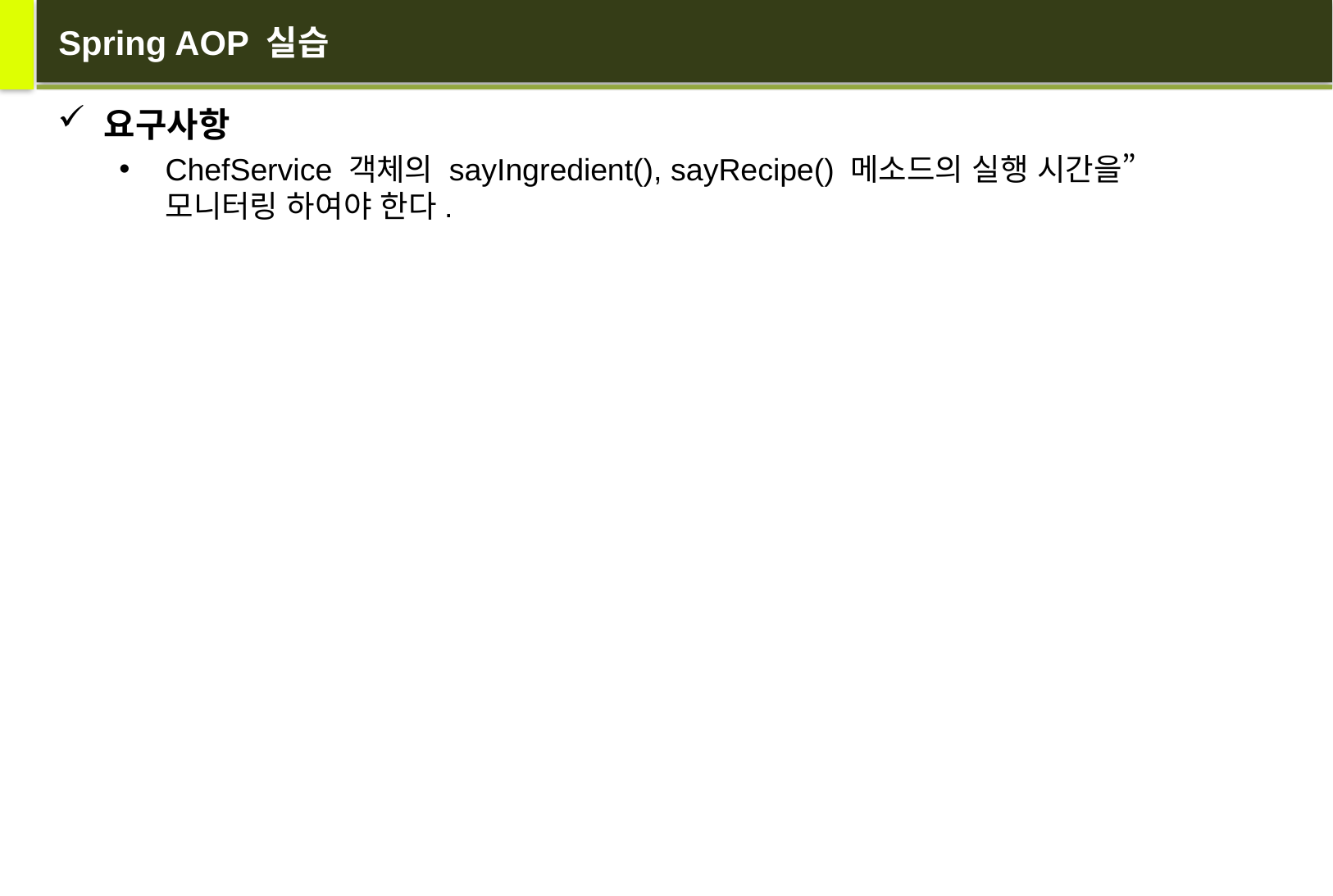

# Spring AOP 실습
요구사항
ChefService 객체의 sayIngredient(), sayRecipe() 메소드의 실행 시간을”
모니터링 하여야 한다.